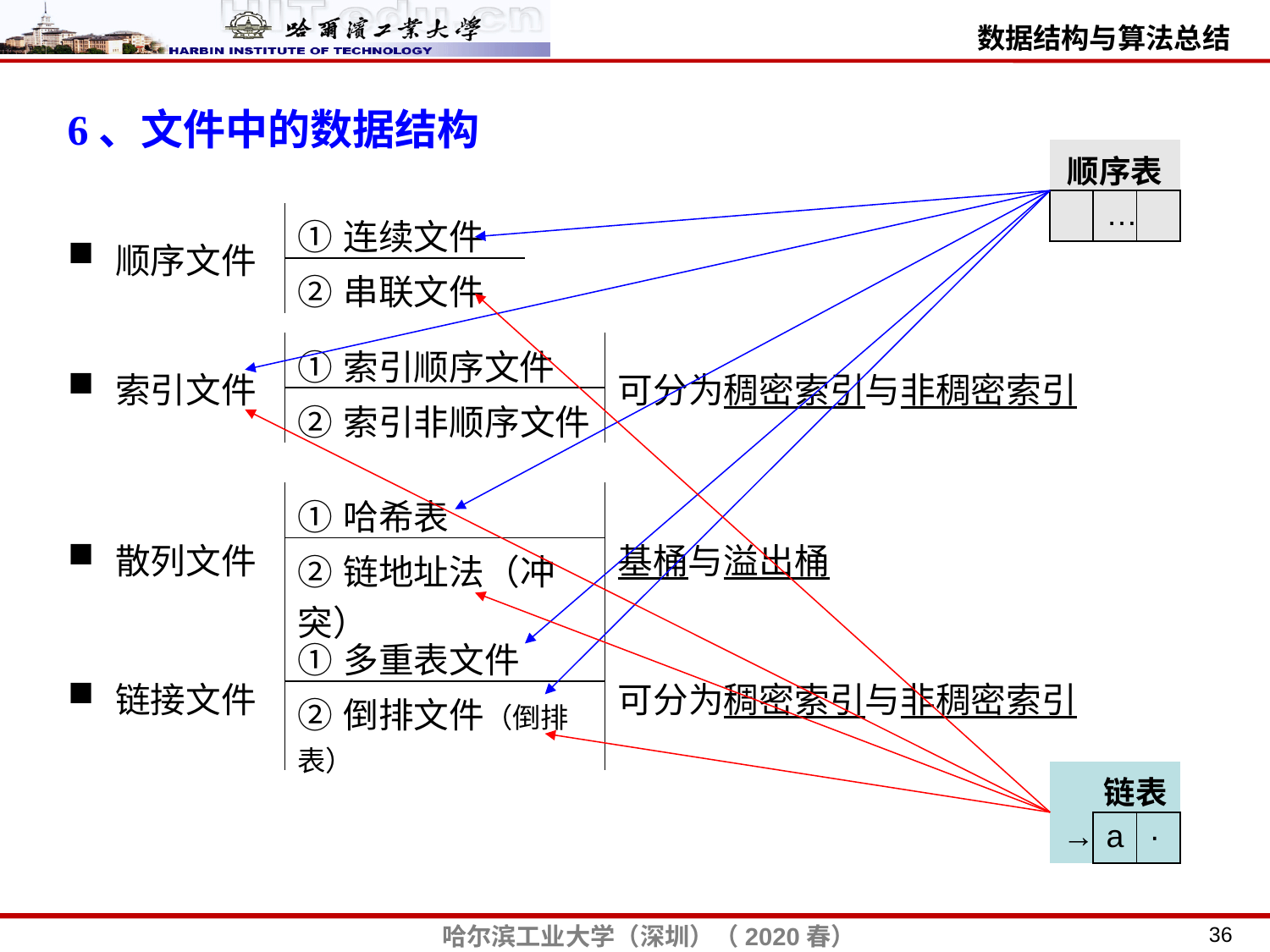

6、文件中的数据结构
| 顺序表 |  |  |
| --- | --- | --- |
|  | … |  |
| 顺序文件 | ①连续文件 |
| --- | --- |
|  | ②串联文件 |
| 索引文件 | ①索引顺序文件 | 可分为稠密索引与非稠密索引 |
| --- | --- | --- |
|  | ②索引非顺序文件 |  |
| 散列文件 | ①哈希表 | 基桶与溢出桶 |
| --- | --- | --- |
|  | ②链地址法（冲突） |  |
| 链接文件 | ①多重表文件 | 可分为稠密索引与非稠密索引 |
| --- | --- | --- |
|  | ②倒排文件（倒排表） |  |
| 链表 |  |  |
| --- | --- | --- |
| → | a | · |